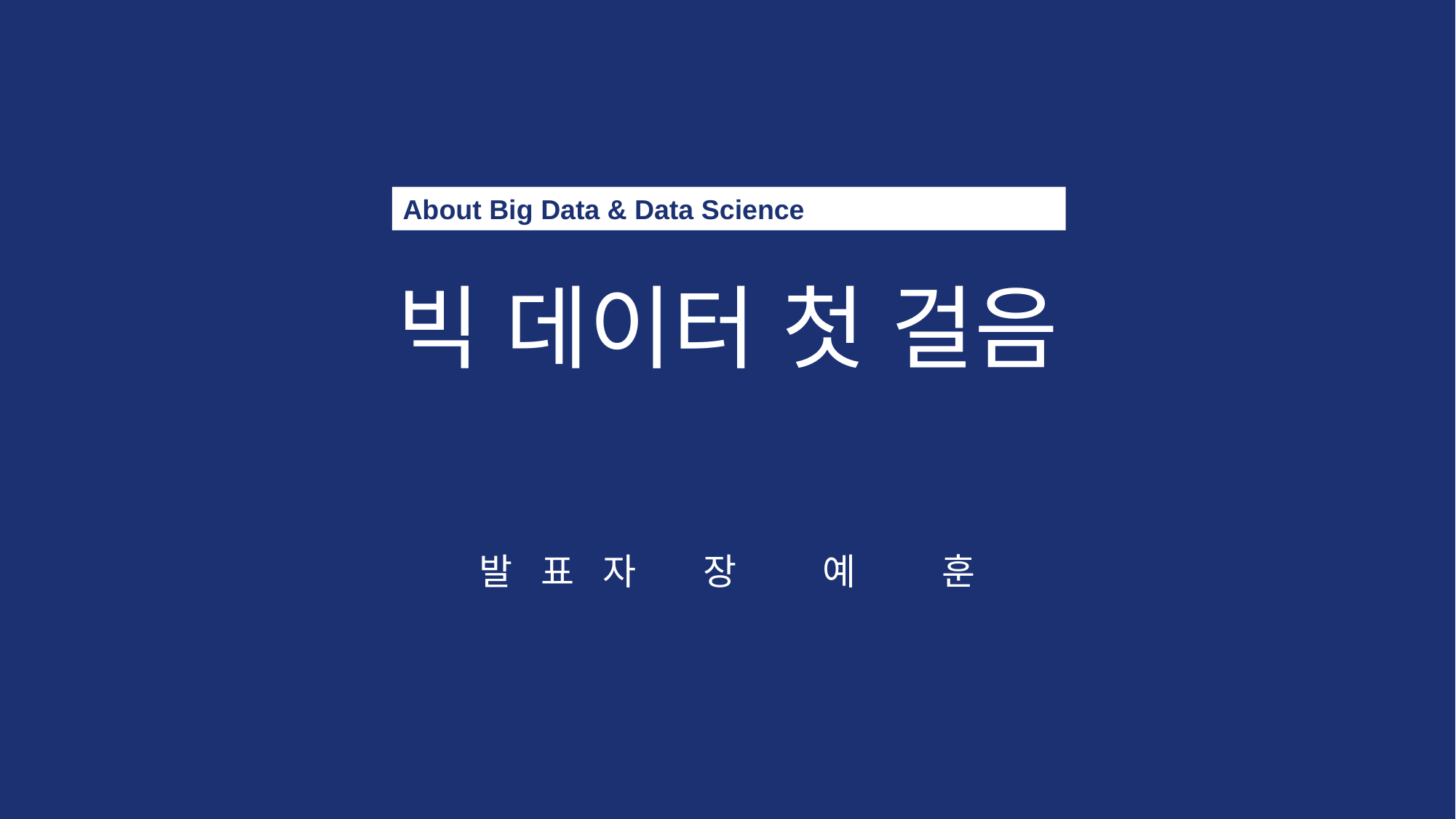

About Big Data & Data Science
# 빅 데이터 첫 걸음
발 표 자   장    예    훈